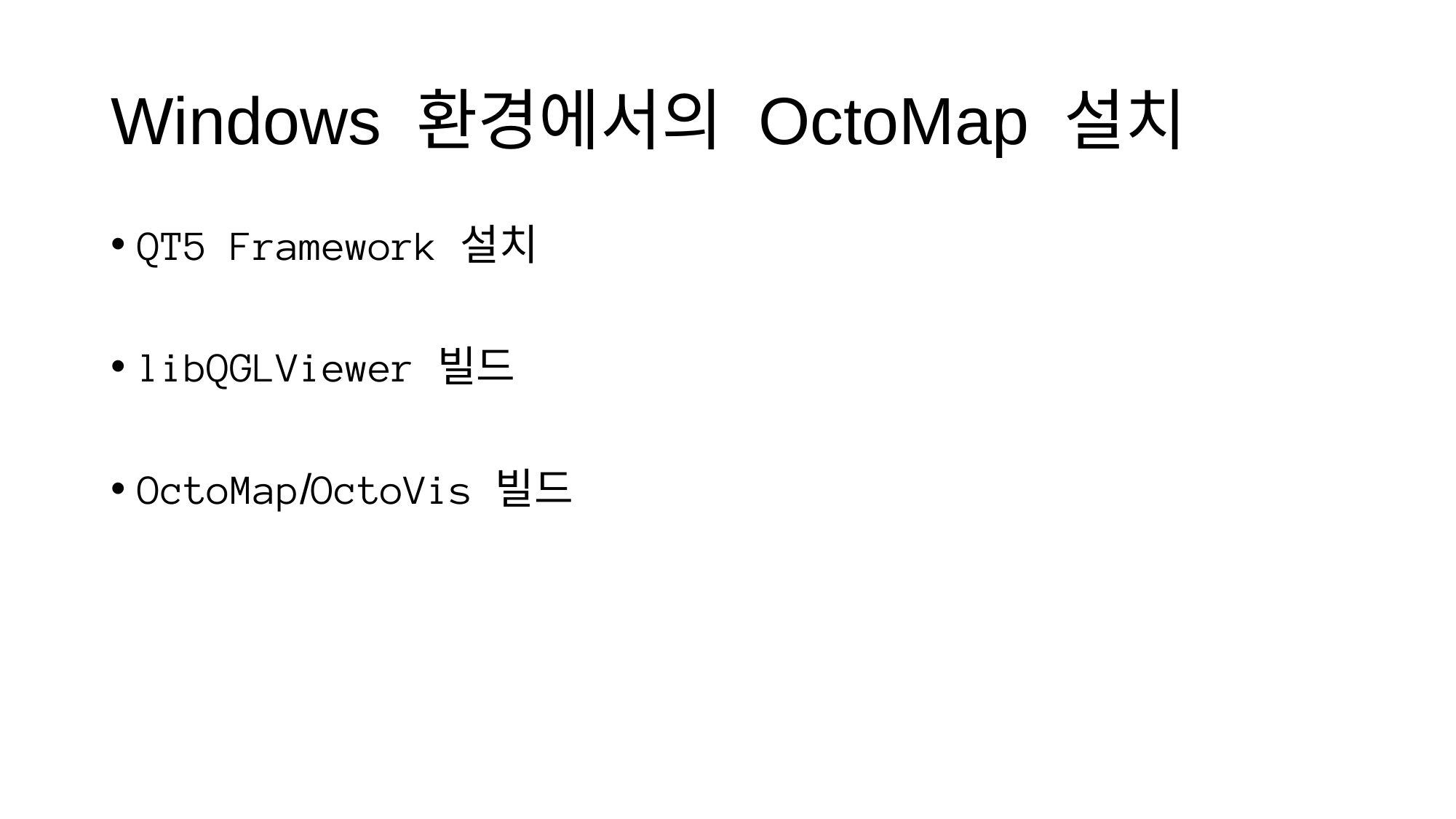

# Windows 환경에서의 OctoMap 설치
QT5 Framework 설치

libQGLViewer 빌드

OctoMap/OctoVis 빌드